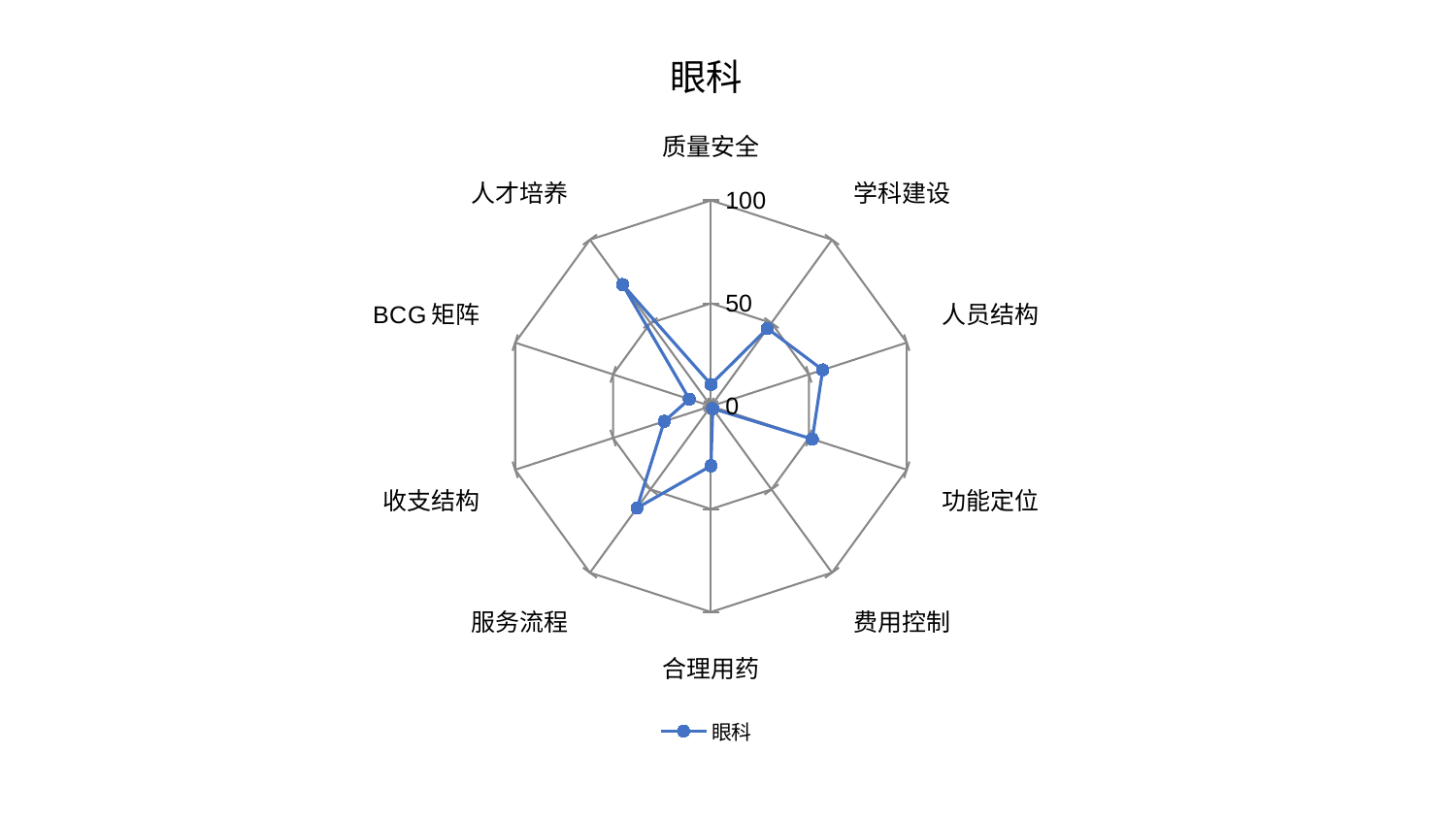

### Chart: 眼科

| Category | 眼科 |
|---|---|
| 质量安全 | 10.566331542304203 |
| 学科建设 | 46.69163992351449 |
| 人员结构 | 57.06479309567973 |
| 功能定位 | 51.73117915623561 |
| 费用控制 | 1.4582449289028176 |
| 合理用药 | 28.991867143736517 |
| 服务流程 | 61.11895471918926 |
| 收支结构 | 23.861661148232827 |
| BCG矩阵 | 11.05108800318126 |
| 人才培养 | 73.08653382311967 |
108